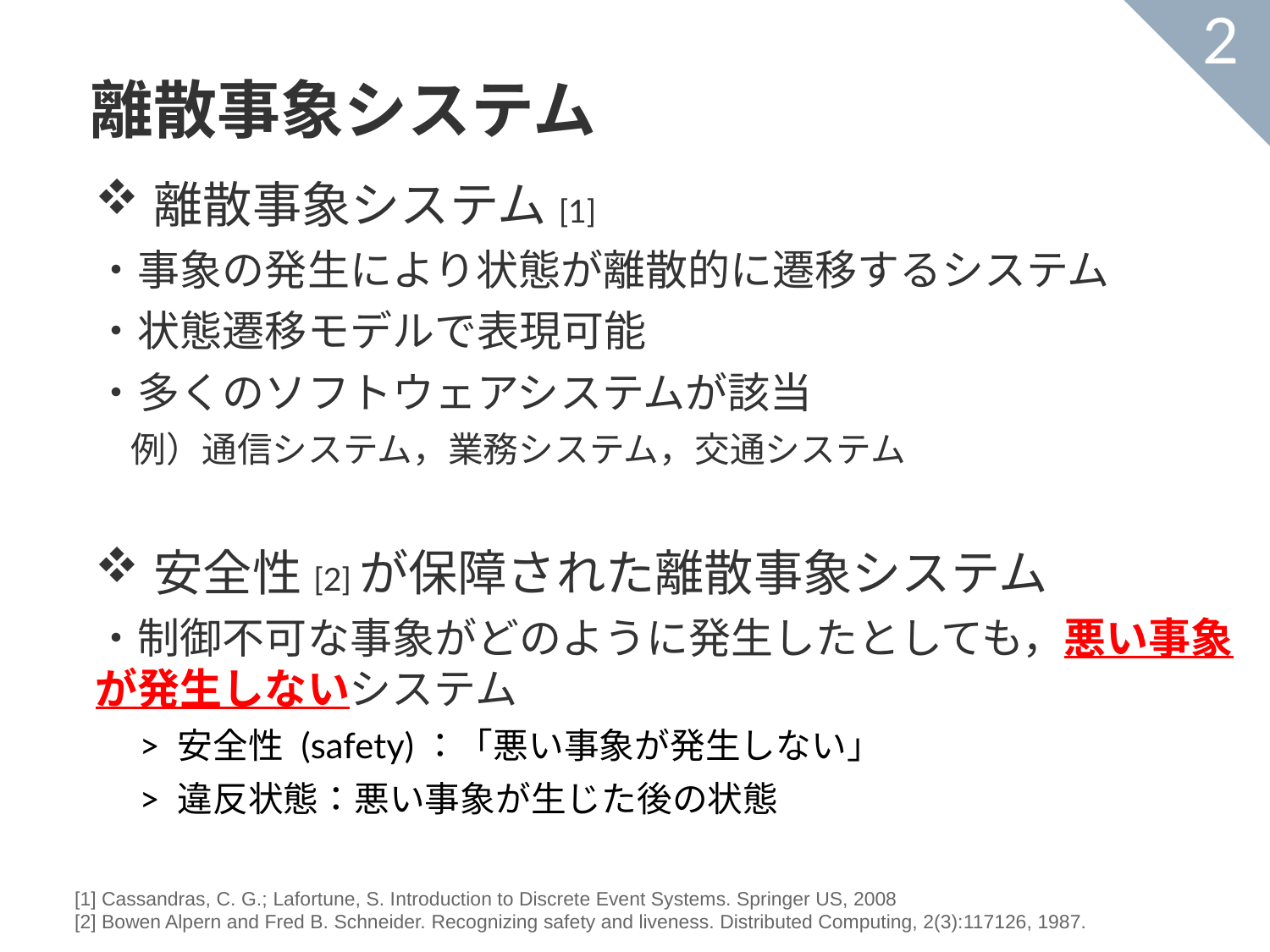

離散事象システム
2

離散事象システム[1]
・事象の発生により状態が離散的に遷移するシステム
・状態遷移モデルで表現可能
・多くのソフトウェアシステムが該当
　例）通信システム，業務システム，交通システム

安全性[2]が保障された離散事象システム
・制御不可な事象がどのように発生したとしても，悪い事象が発生しないシステム
　> 安全性 (safety)：「悪い事象が発生しない」
　> 違反状態：悪い事象が生じた後の状態
[1] Cassandras, C. G.; Lafortune, S. Introduction to Discrete Event Systems. Springer US, 2008
[2] Bowen Alpern and Fred B. Schneider. Recognizing safety and liveness. Distributed Computing, 2(3):117126, 1987.